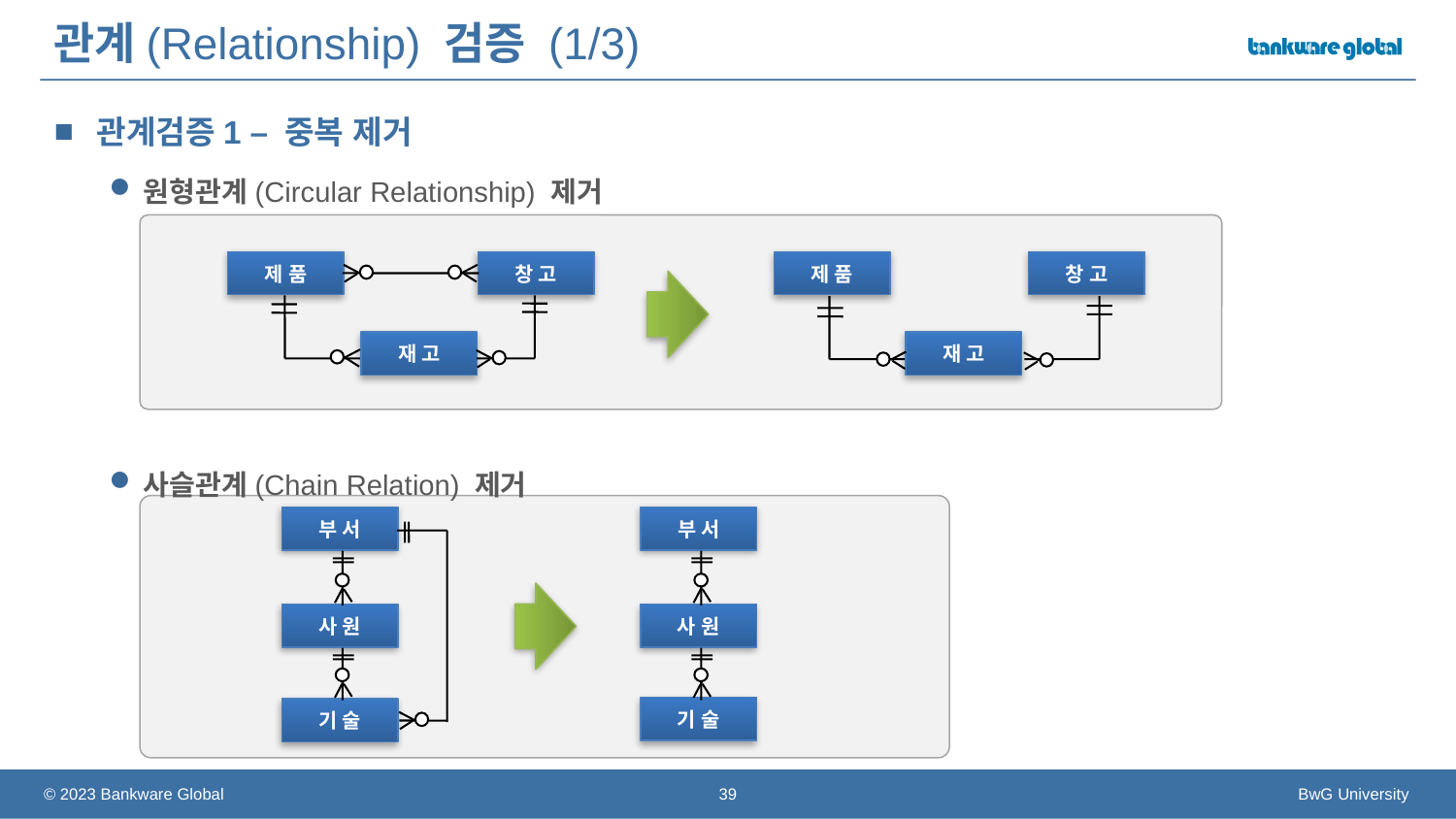

# 관계(Relationship) 검증 (1/3)
관계검증1 – 중복 제거
원형관계(Circular Relationship) 제거

사슬관계(Chain Relation) 제거

제 품
창 고
제 품
창 고

재 고
재 고

부 서
부 서

사 원
사 원

기 술
기 술

39